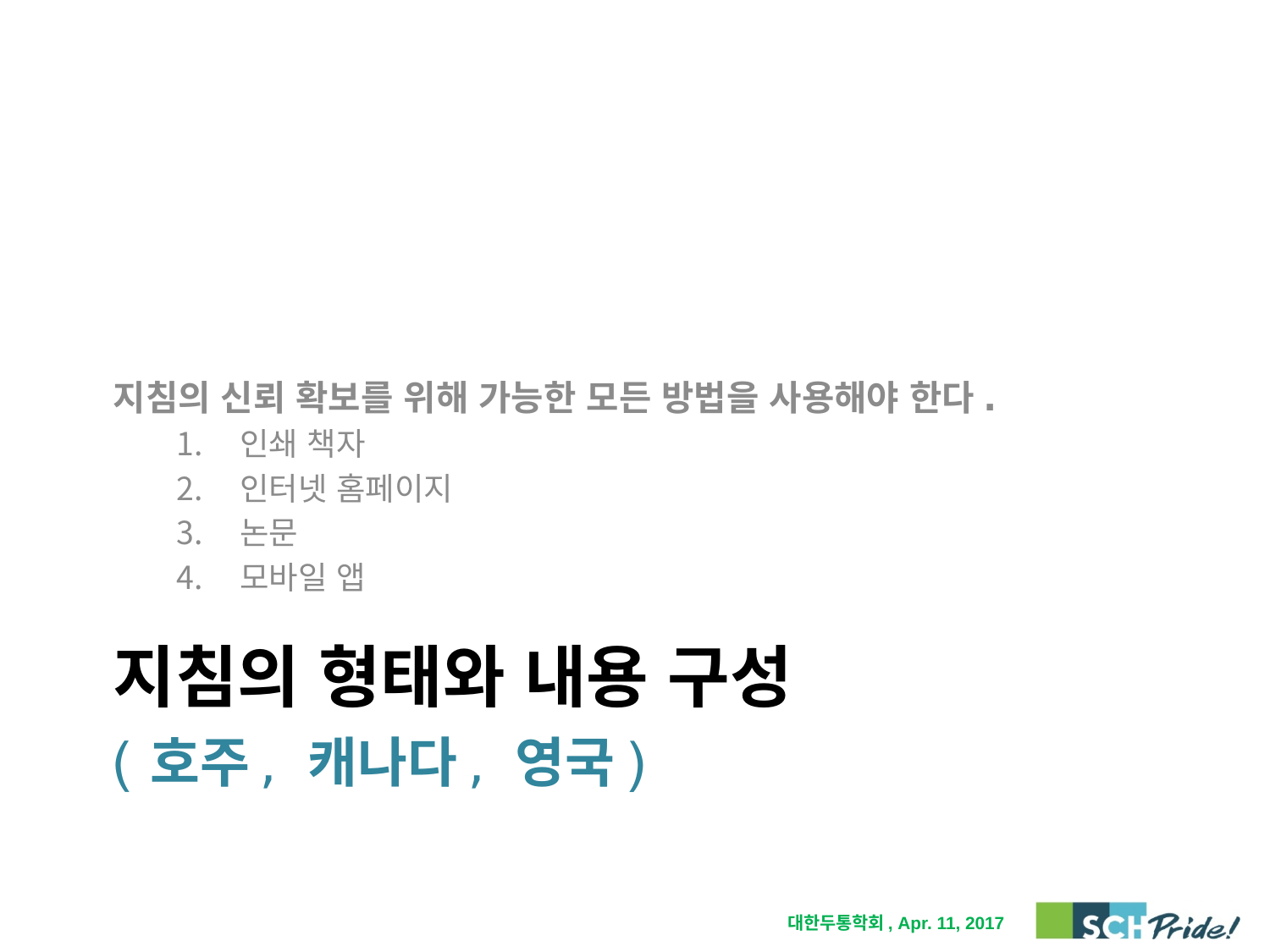

지침의 신뢰 확보를 위해 가능한 모든 방법을 사용해야 한다.
인쇄 책자
인터넷 홈페이지
논문
모바일 앱
# 지침의 형태와 내용 구성 (호주, 캐나다, 영국)